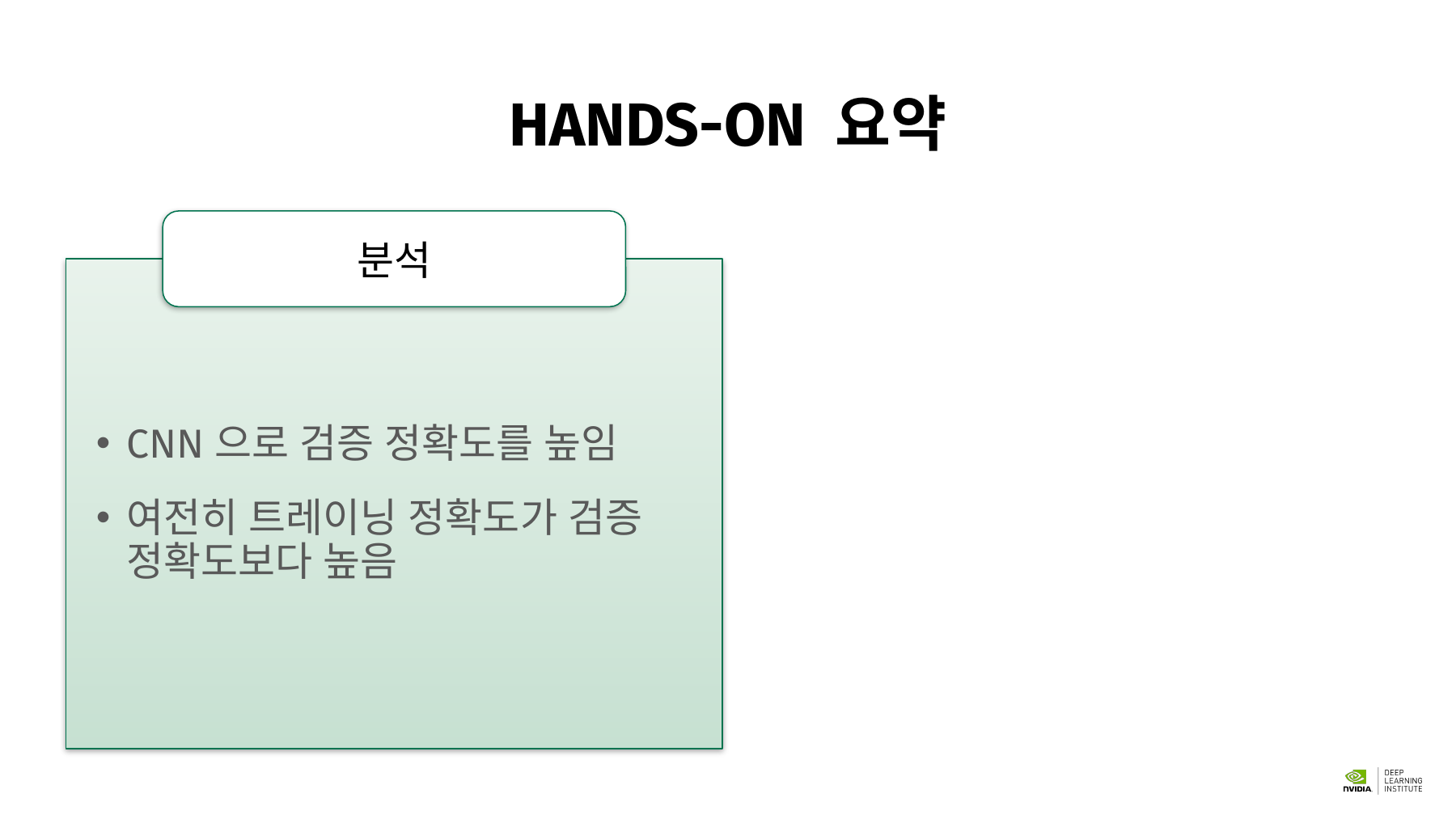

# HANDS-ON 요약
분석
CNN으로 검증 정확도를 높임
여전히 트레이닝 정확도가 검증 정확도보다 높음